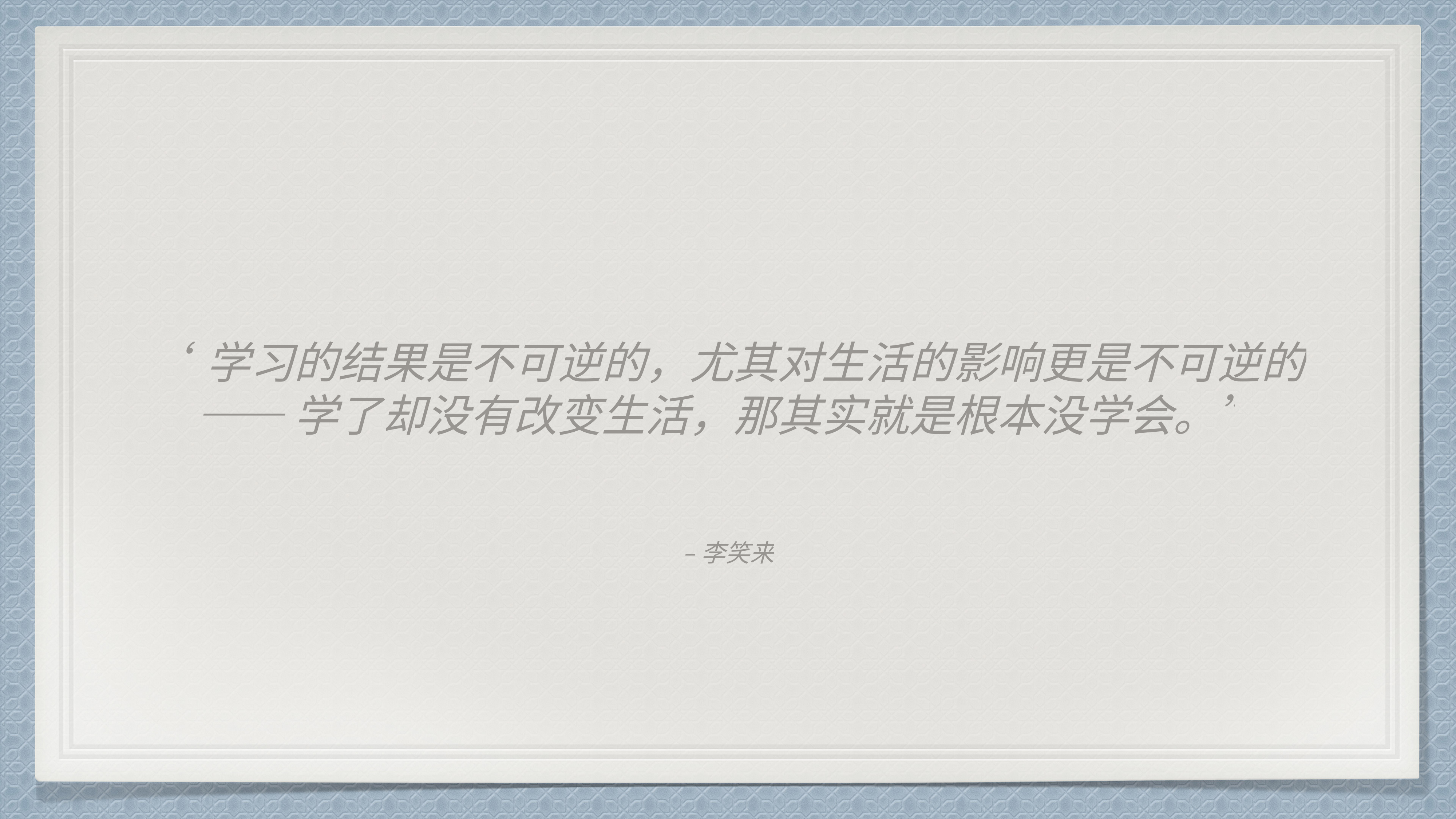

“学习的结果是不可逆的，尤其对生活的影响更是不可逆的 —— 学了却没有改变生活，那其实就是根本没学会。”
–李笑来